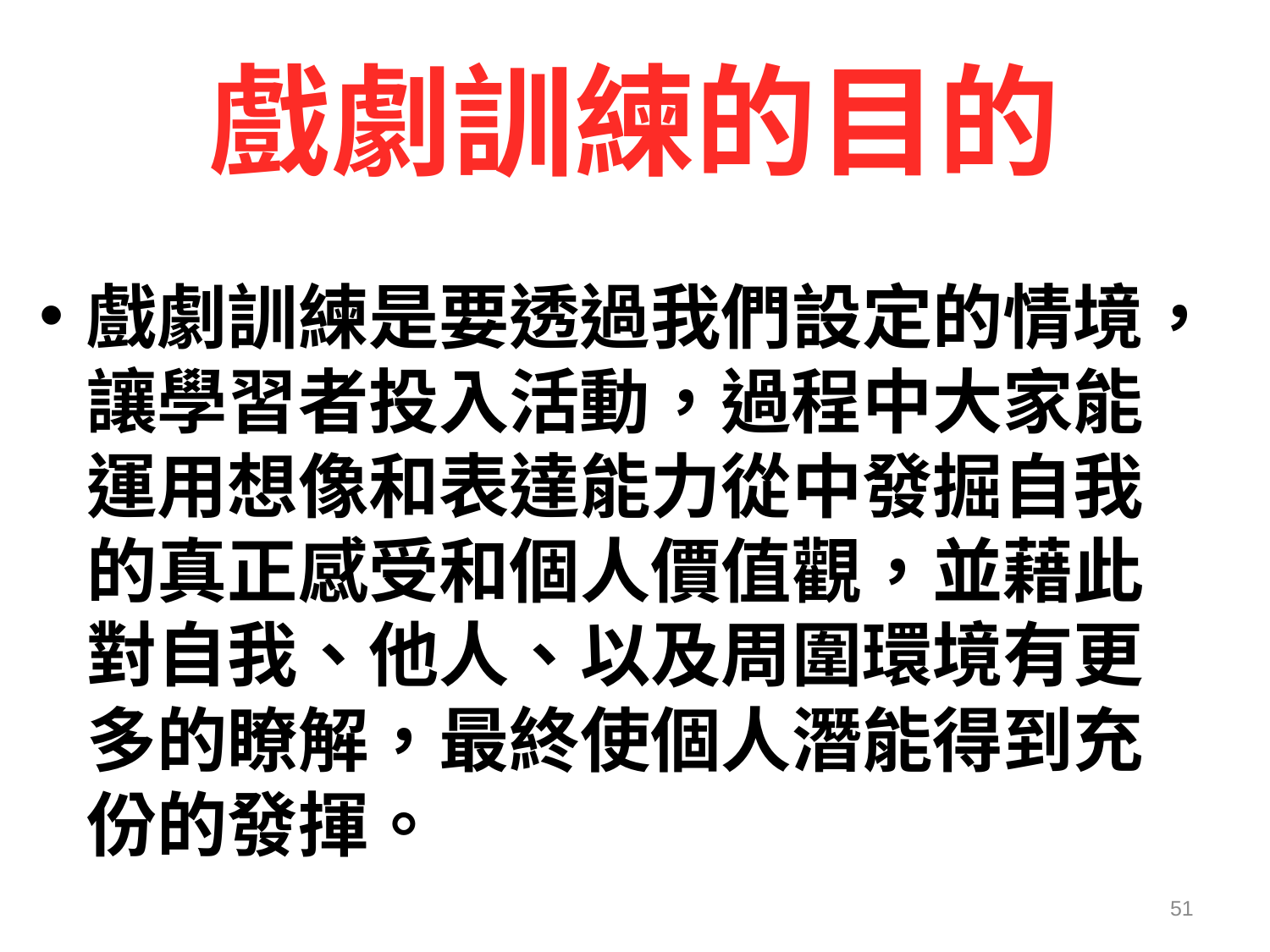

# 戲劇訓練的目的
戲劇訓練是要透過我們設定的情境，讓學習者投入活動，過程中大家能運用想像和表達能力從中發掘自我的真正感受和個人價值觀，並藉此對自我、他人、以及周圍環境有更多的瞭解，最終使個人潛能得到充份的發揮。
51